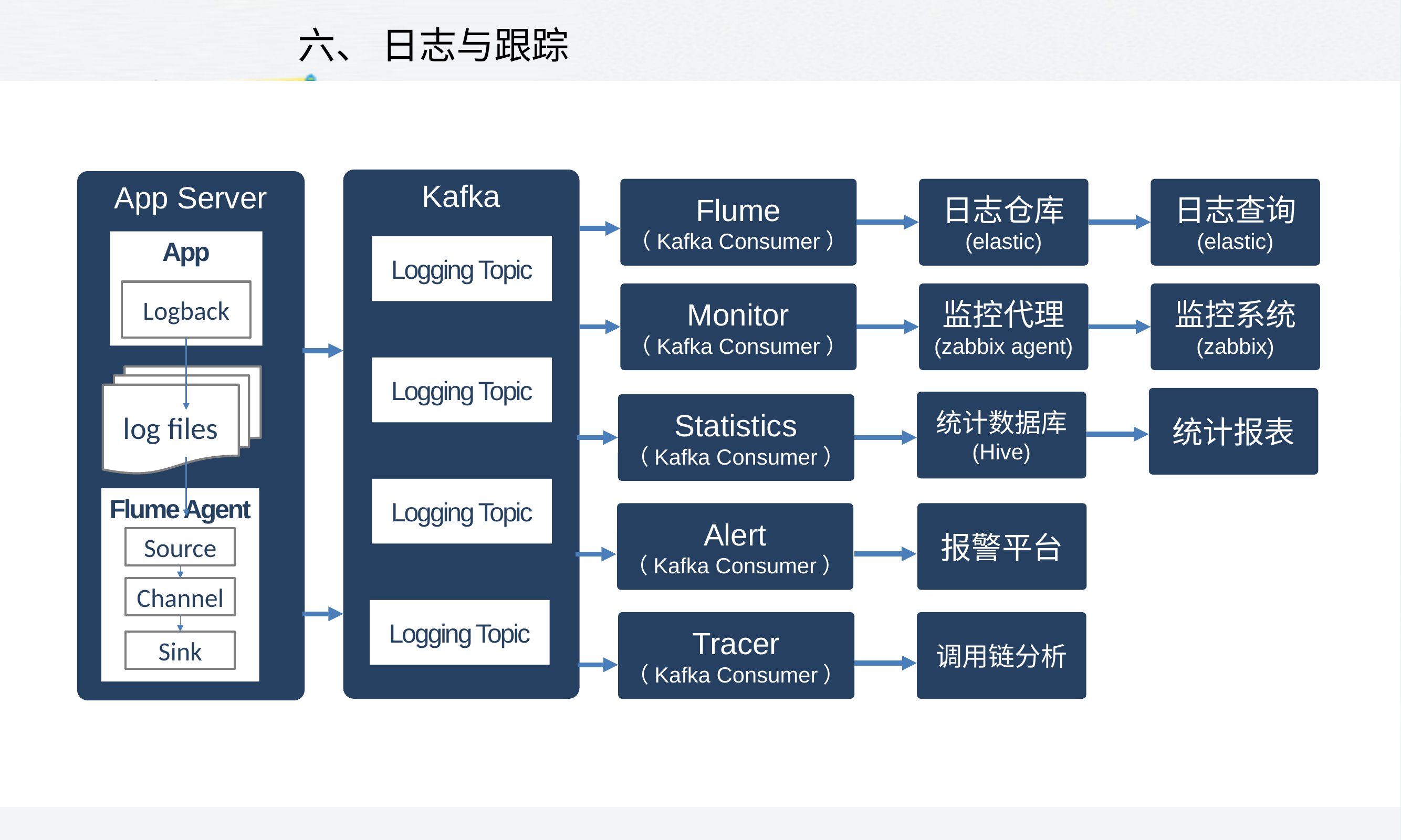

# 六、 日志与跟踪
Kafka
App Server
日志查询
(elastic)
Flume
（Kafka Consumer）
日志仓库
(elastic)
App
Logging Topic
Logback
Monitor
（Kafka Consumer）
监控代理
(zabbix agent)
监控系统
(zabbix)
Logging Topic
log files
统计报表
统计数据库
(Hive)
Statistics
（Kafka Consumer）
Logging Topic
Flume Agent
Alert
（Kafka Consumer）
报警平台
Source
Channel
Logging Topic
Tracer
（Kafka Consumer）
调用链分析
Sink